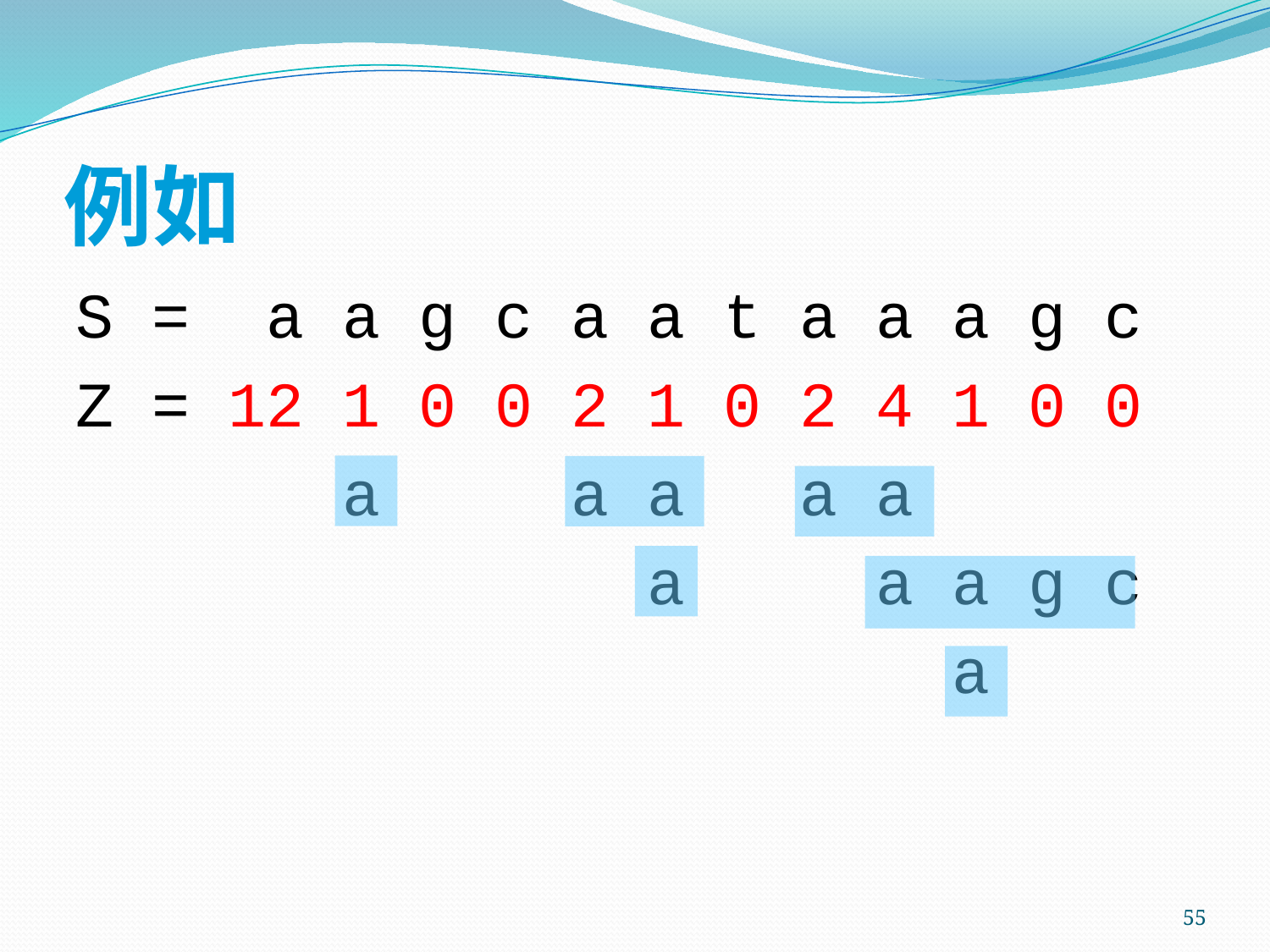

# 例如
S =  a a g c a a t a a a g c
Z = 12 1 0 0 2 1 0 2 4 1 0 0
       a     a a   a a
               a     a a g c
                       a

55